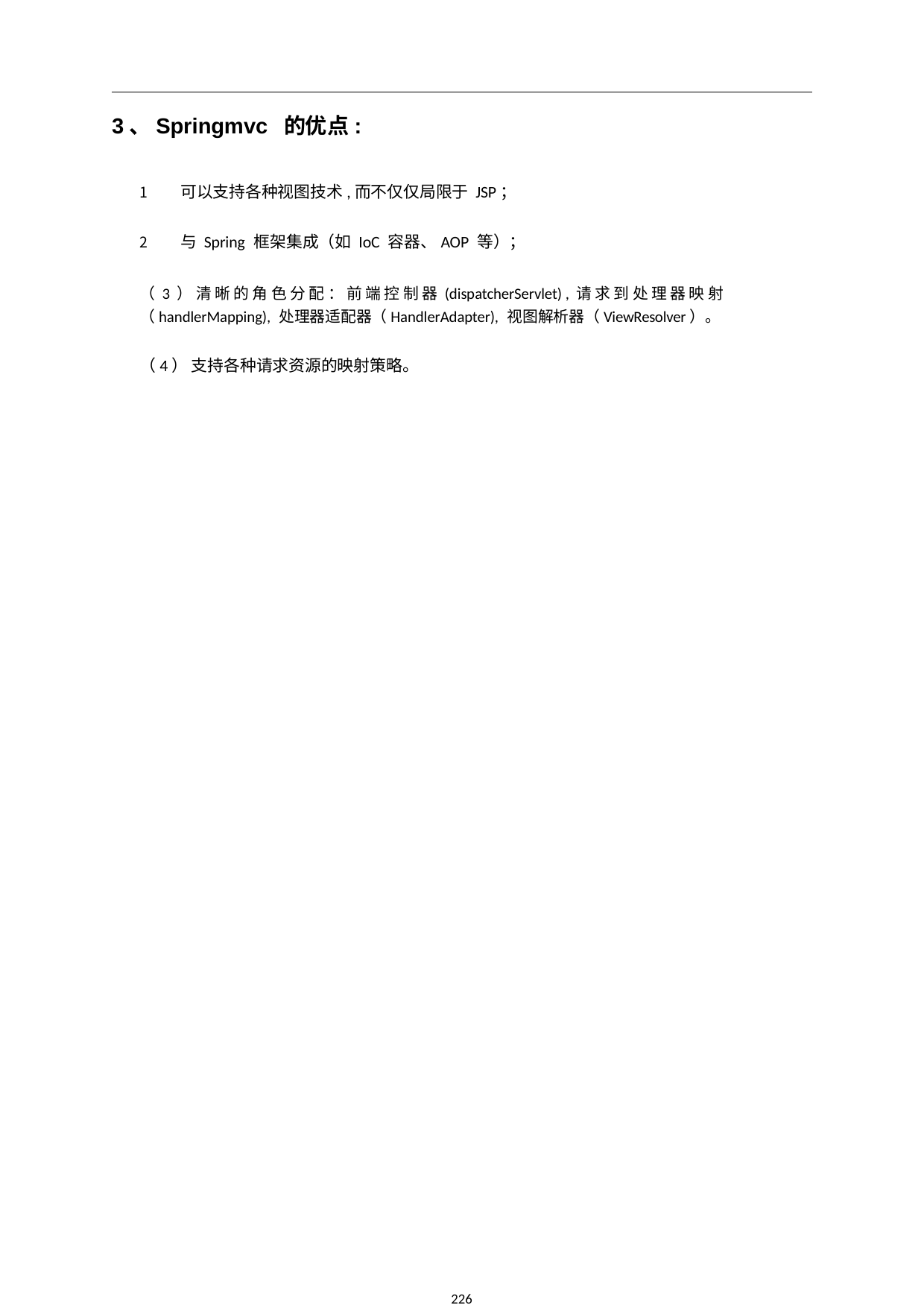

3、Springmvc 的优点:

可以支持各种视图技术,而不仅仅局限于 JSP；

与 Spring 框架集成（如 IoC 容器、AOP 等）；

（ 3 ） 清 晰 的 角 色 分 配 ： 前 端 控 制 器 (dispatcherServlet) , 请 求 到 处 理 器 映 射（handlerMapping), 处理器适配器（HandlerAdapter), 视图解析器（ViewResolver）。

（4） 支持各种请求资源的映射策略。
226